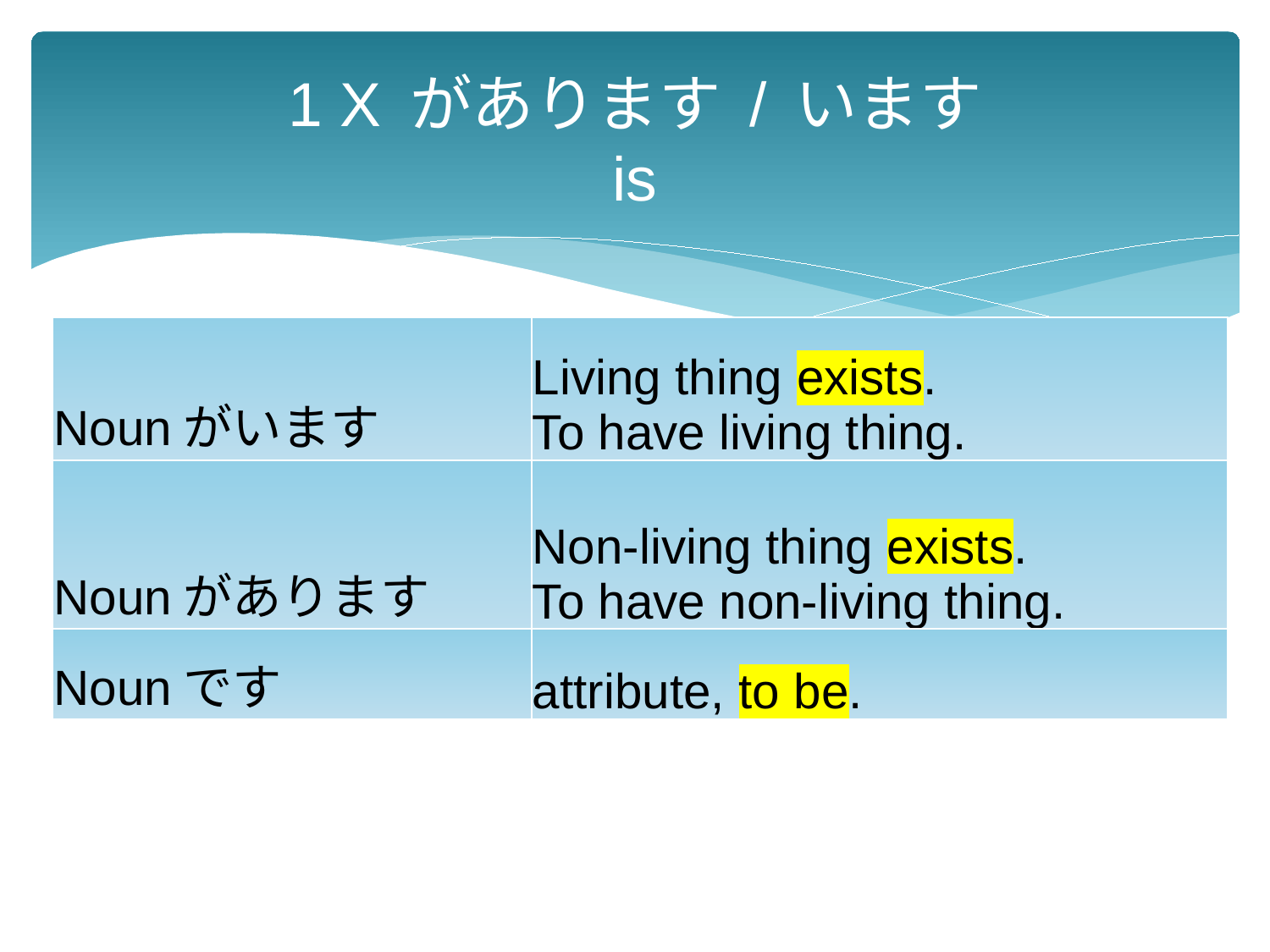

# 1 X があります / います is
| Nounがいます | Living thing exists. To have living thing. |
| --- | --- |
| Nounがあります | Non-living thing exists. To have non-living thing. |
| Nounです | attribute, to be. |